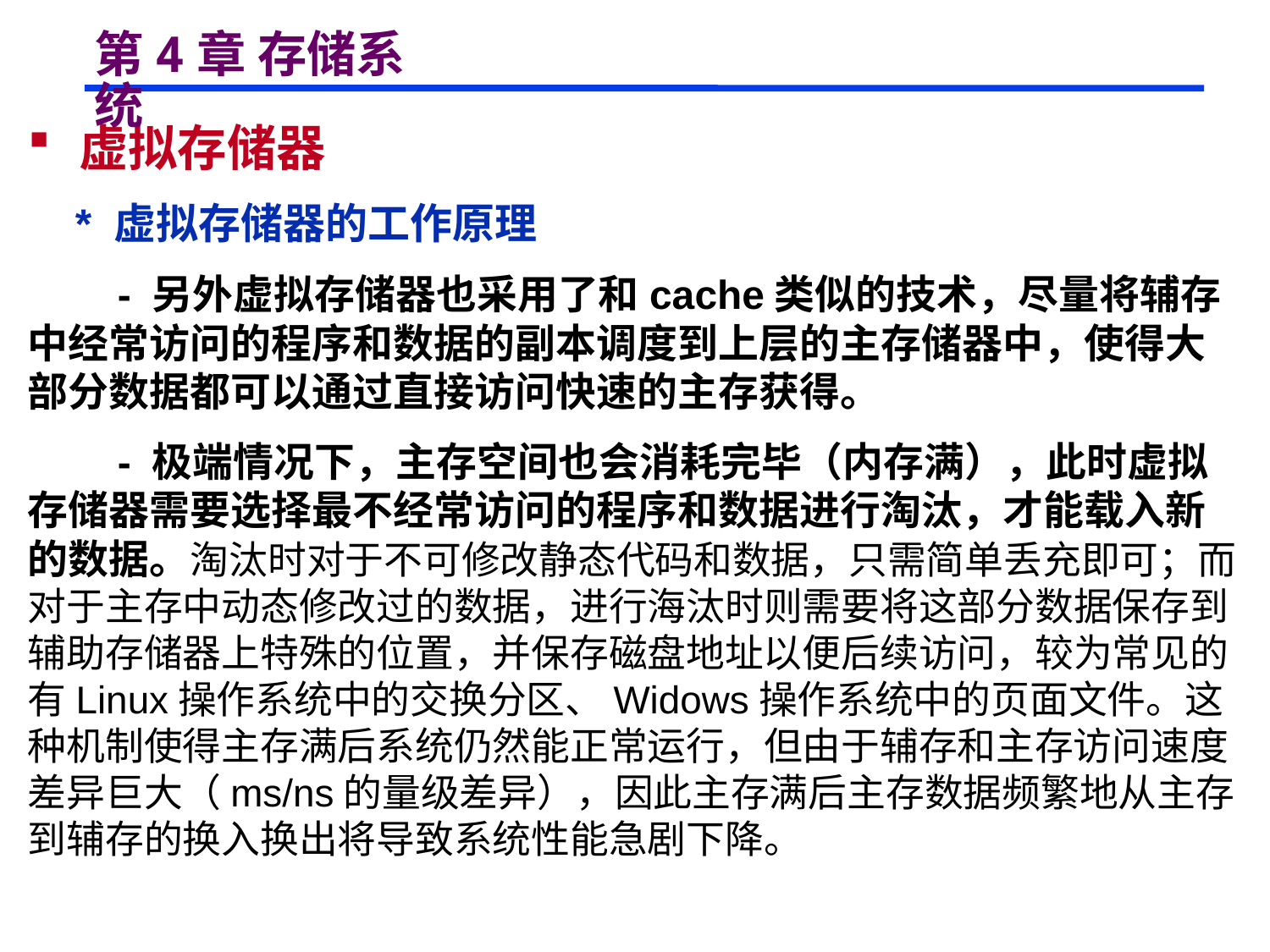

# 第4章 存储系统
 虚拟存储器
    * 虚拟存储器的工作原理
        - 另外虚拟存储器也采用了和cache类似的技术，尽量将辅存中经常访问的程序和数据的副本调度到上层的主存储器中，使得大部分数据都可以通过直接访问快速的主存获得。
        - 极端情况下，主存空间也会消耗完毕（内存满），此时虚拟存储器需要选择最不经常访问的程序和数据进行淘汰，才能载入新的数据。淘汰时对于不可修改静态代码和数据，只需简单丢充即可；而对于主存中动态修改过的数据，进行海汰时则需要将这部分数据保存到辅助存储器上特殊的位置，并保存磁盘地址以便后续访问，较为常见的有Linux操作系统中的交换分区、Widows操作系统中的页面文件。这种机制使得主存满后系统仍然能正常运行，但由于辅存和主存访问速度差异巨大（ms/ns的量级差异），因此主存满后主存数据频繁地从主存到辅存的换入换出将导致系统性能急剧下降。